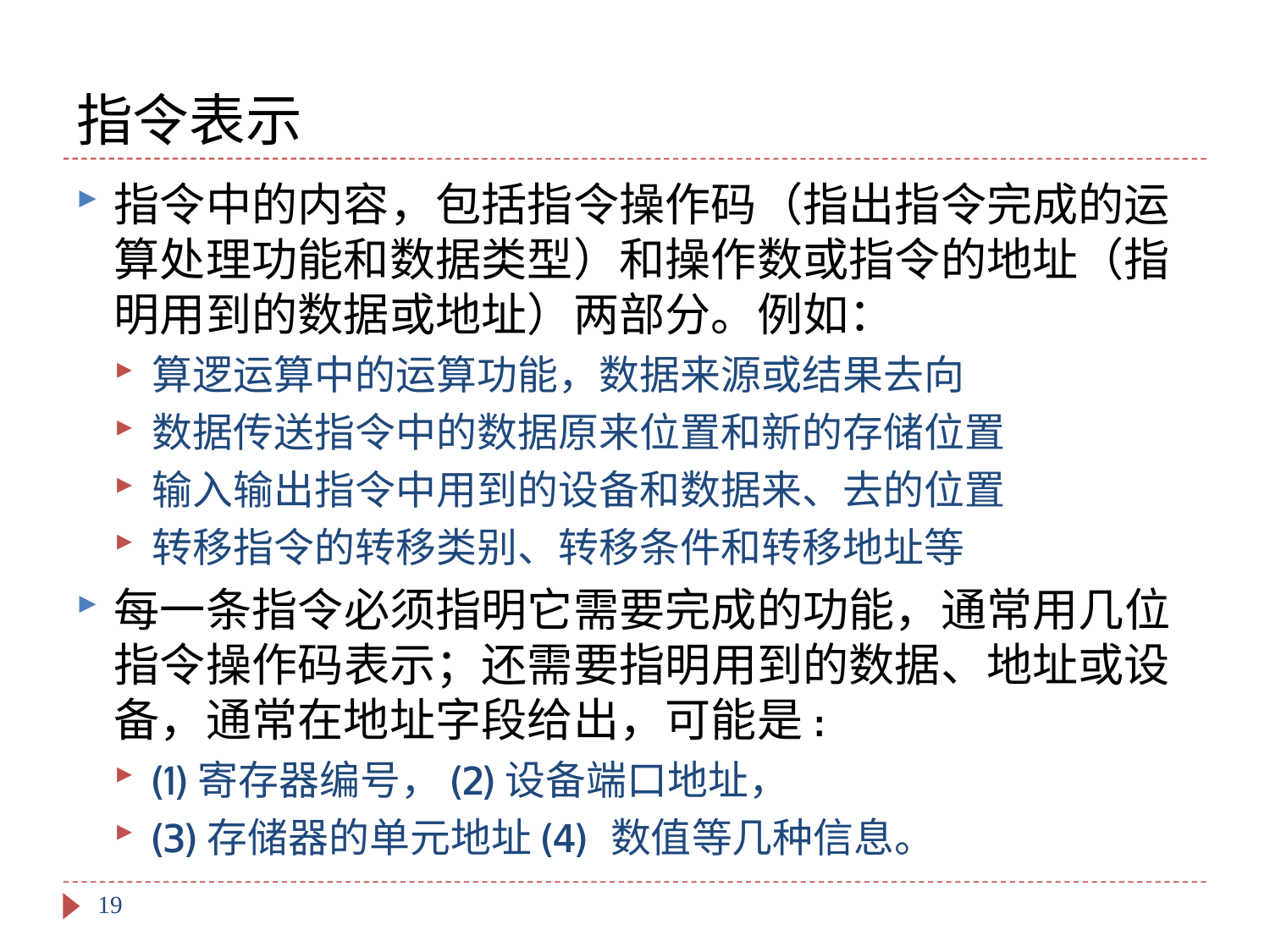

# 指令表示
指令中的内容，包括指令操作码（指出指令完成的运算处理功能和数据类型）和操作数或指令的地址（指明用到的数据或地址）两部分。例如：
算逻运算中的运算功能，数据来源或结果去向
数据传送指令中的数据原来位置和新的存储位置
输入输出指令中用到的设备和数据来、去的位置
转移指令的转移类别、转移条件和转移地址等
每一条指令必须指明它需要完成的功能，通常用几位指令操作码表示；还需要指明用到的数据、地址或设备，通常在地址字段给出，可能是:
(1)寄存器编号，(2)设备端口地址，
(3)存储器的单元地址(4) 数值等几种信息。

19